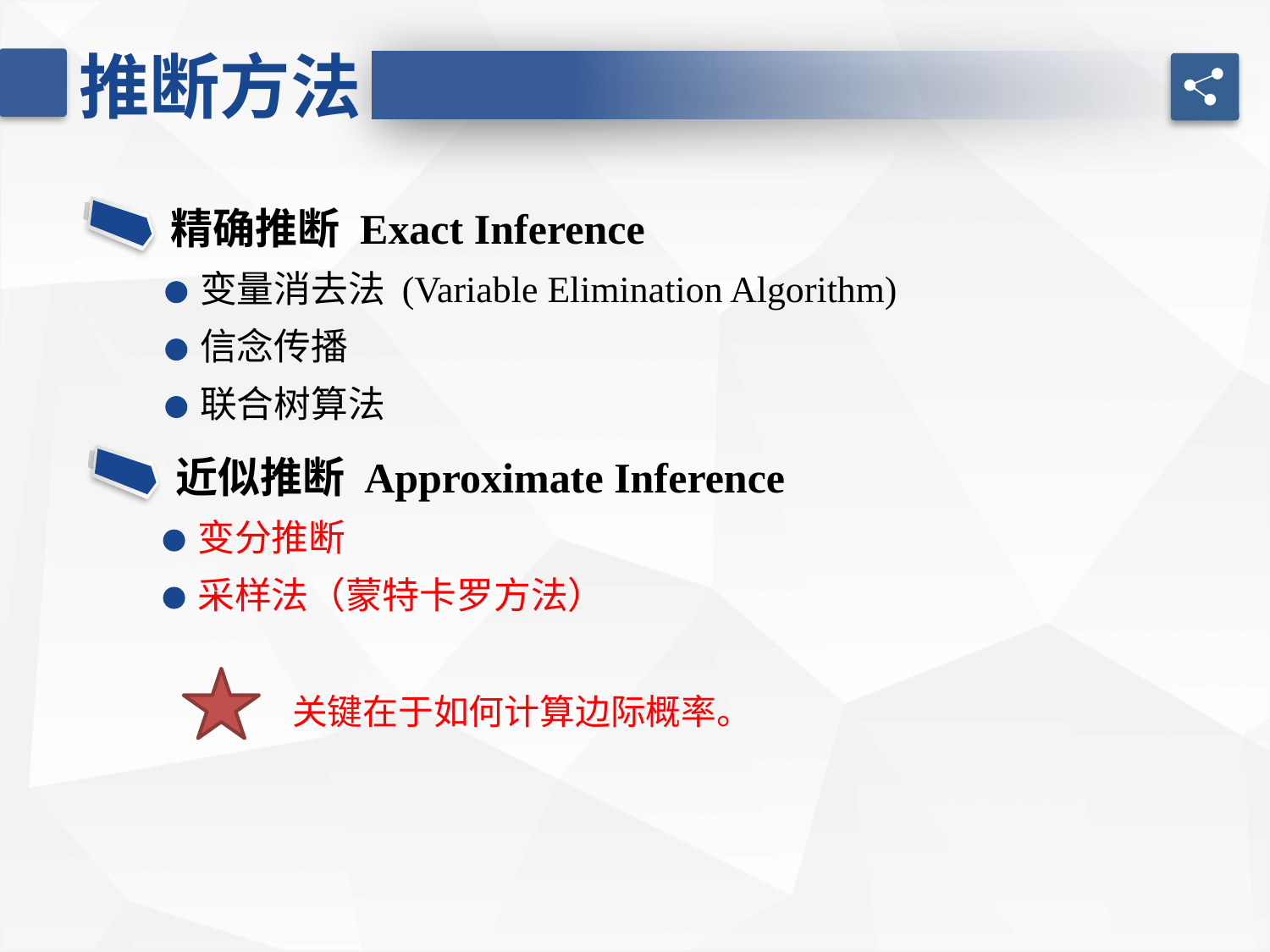

推断方法

精确推断 Exact Inference

变量消去法 (Variable Elimination Algorithm)

信念传播

联合树算法

近似推断 Approximate Inference

变分推断

采样法（蒙特卡罗方法）

关键在于如何计算边际概率。